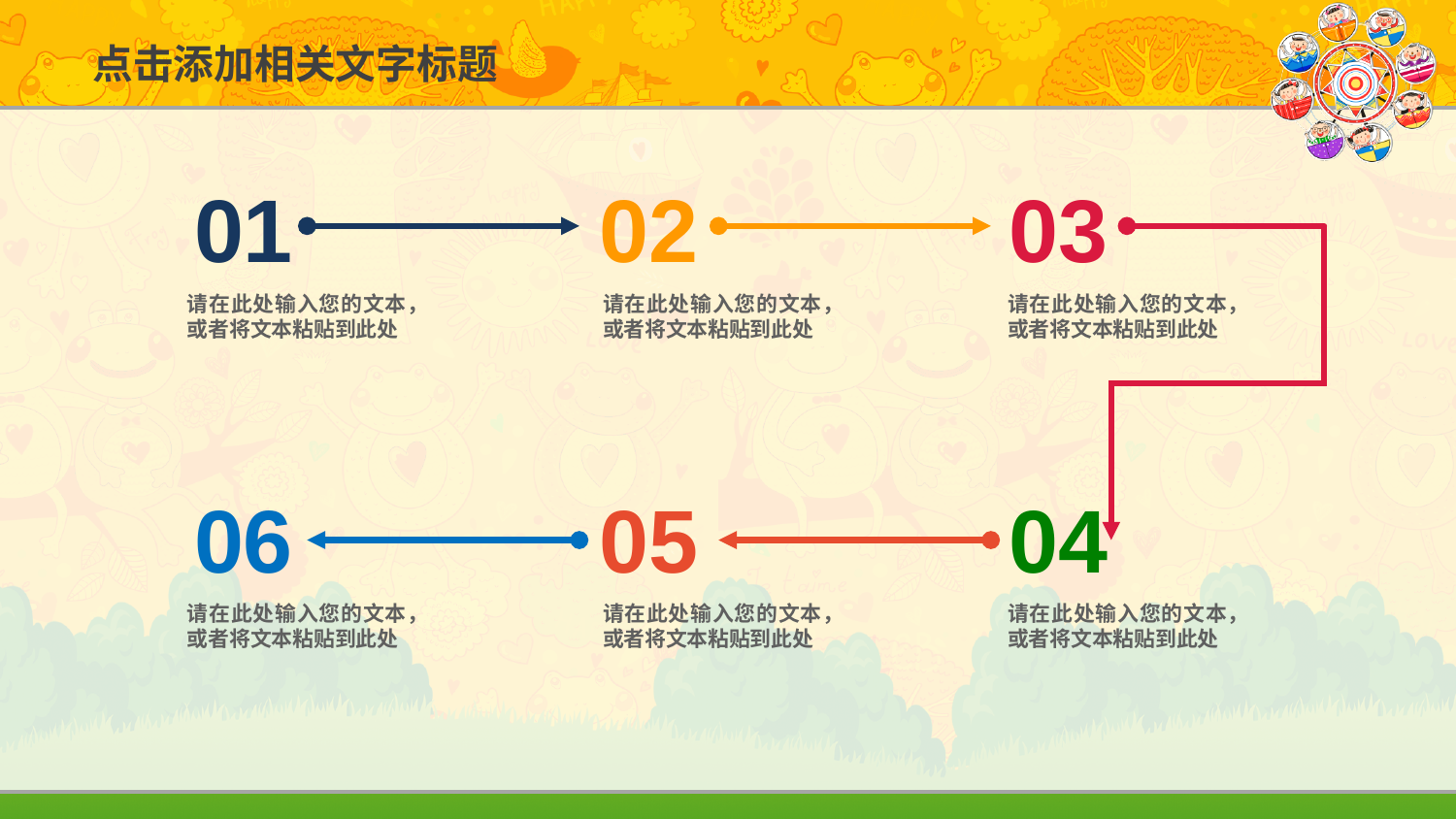

01
02
03
请在此处输入您的文本，或者将文本粘贴到此处
请在此处输入您的文本，或者将文本粘贴到此处
请在此处输入您的文本，或者将文本粘贴到此处
06
05
04
请在此处输入您的文本，或者将文本粘贴到此处
请在此处输入您的文本，或者将文本粘贴到此处
请在此处输入您的文本，或者将文本粘贴到此处